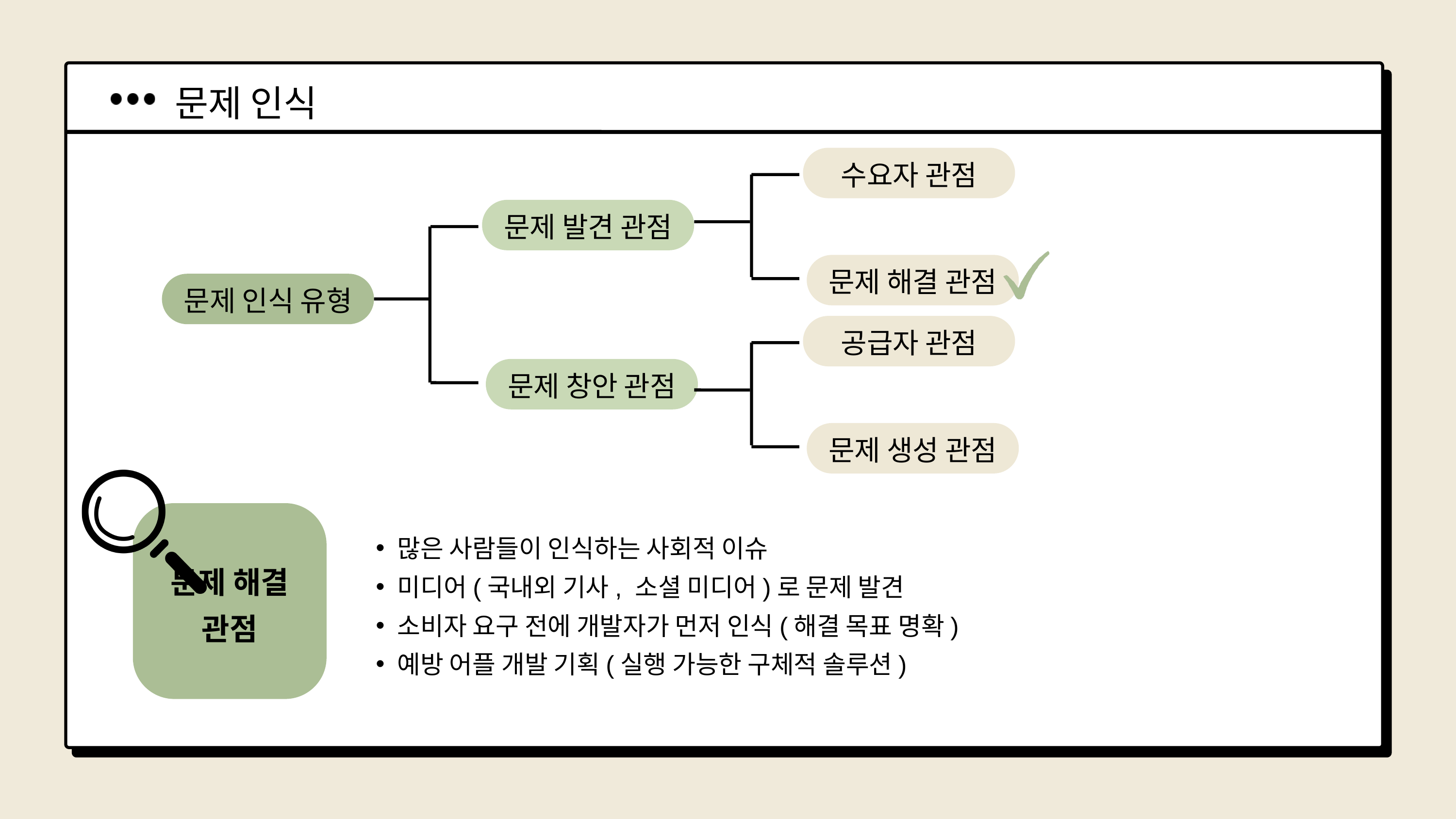

문제 인식

수요자 관점

문제 발견 관점

문제 해결 관점

문제 인식 유형

공급자 관점

문제 창안 관점

문제 생성 관점

많은 사람들이 인식하는 사회적 이슈
미디어(국내외 기사, 소셜 미디어)로 문제 발견
소비자 요구 전에 개발자가 먼저 인식(해결 목표 명확)
예방 어플 개발 기획(실행 가능한 구체적 솔루션)
문제 해결
관점